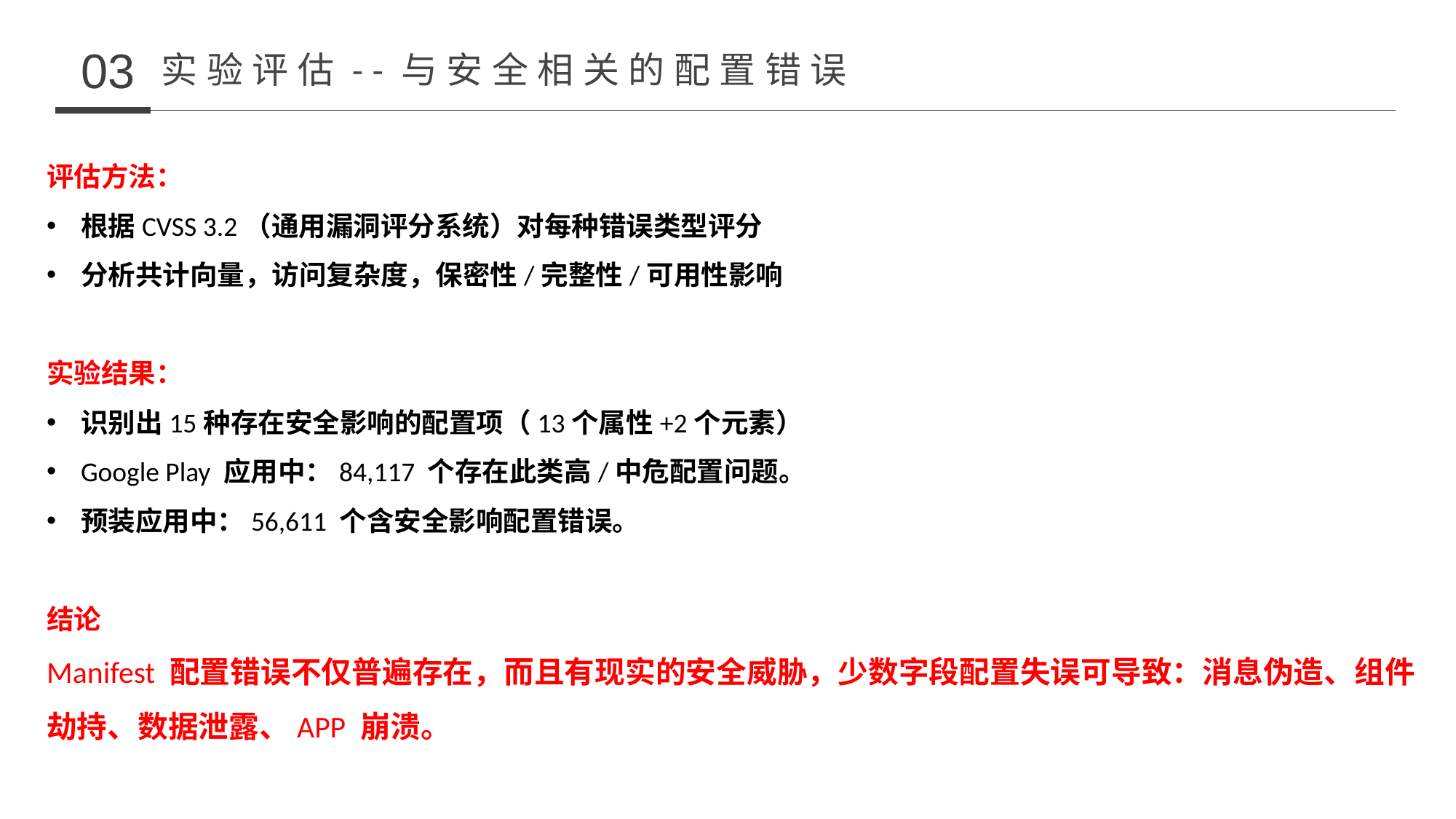

03
实验评估--与安全相关的配置错误

评估方法：
根据CVSS 3.2（通用漏洞评分系统）对每种错误类型评分
分析共计向量，访问复杂度，保密性/完整性/可用性影响

实验结果：
识别出15种存在安全影响的配置项（13个属性+2个元素）
Google Play 应用中：84,117 个存在此类高/中危配置问题。
预装应用中：56,611 个含安全影响配置错误。

结论
Manifest 配置错误不仅普遍存在，而且有现实的安全威胁，少数字段配置失误可导致：消息伪造、组件劫持、数据泄露、APP 崩溃。